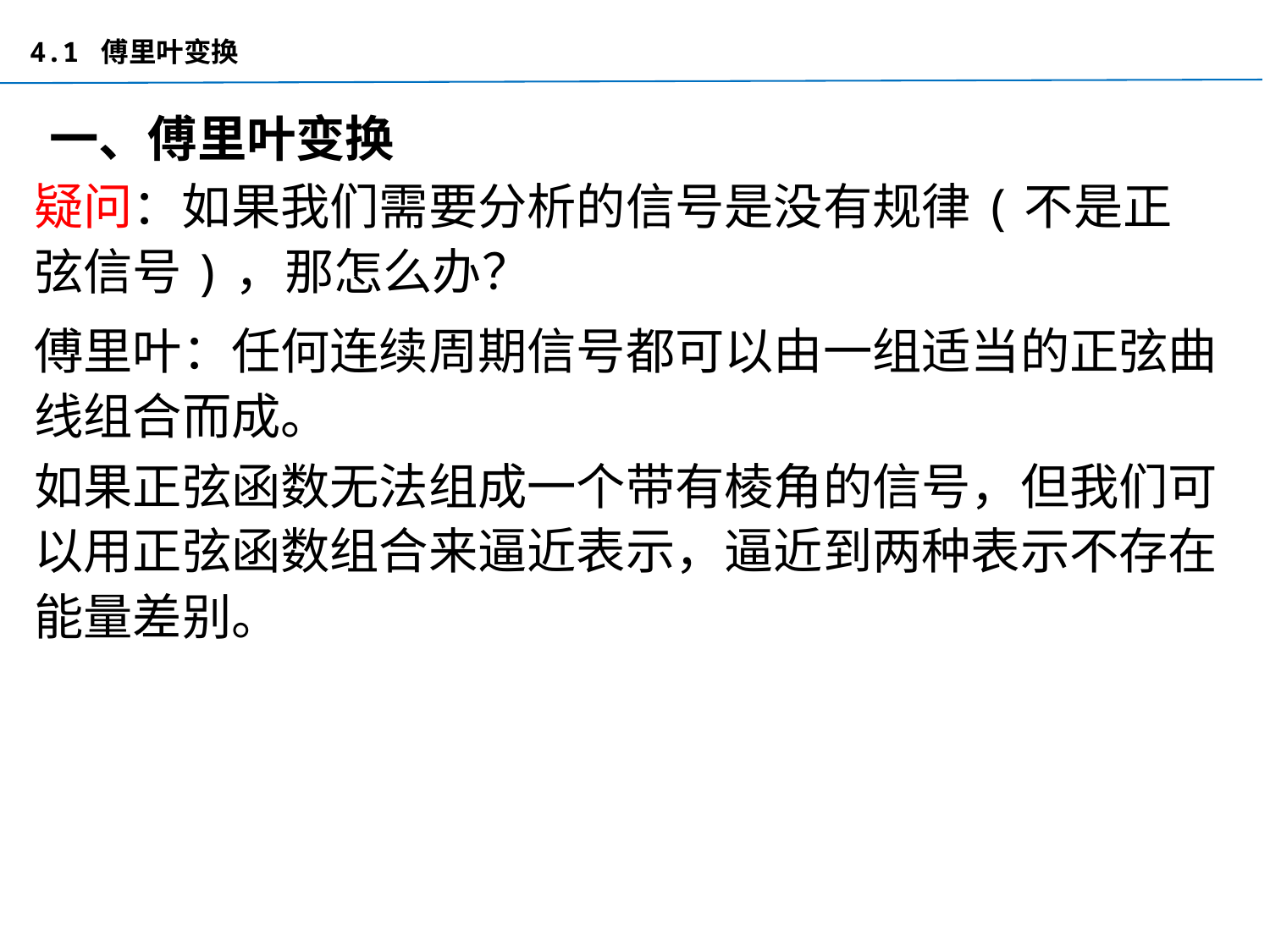

4.1 傅里叶变换
一、傅里叶变换
疑问：如果我们需要分析的信号是没有规律(不是正弦信号)，那怎么办？
傅里叶：任何连续周期信号都可以由一组适当的正弦曲线组合而成。
如果正弦函数无法组成一个带有棱角的信号，但我们可以用正弦函数组合来逼近表示，逼近到两种表示不存在能量差别。